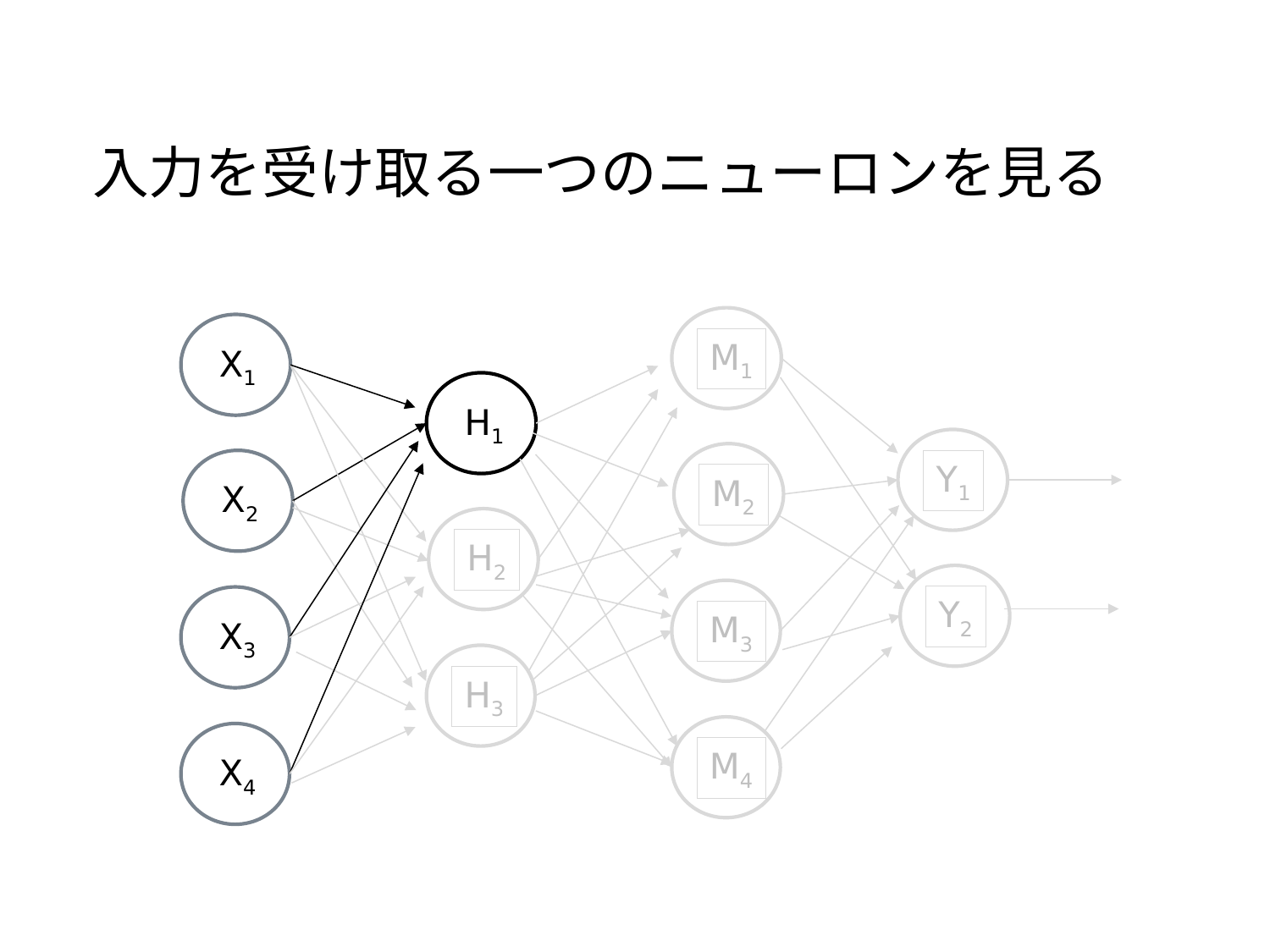

# 入力を受け取る一つのニューロンを見る

M1

X1

H1

Y1

M2

X2

H2

Y2

M3

X3

H3

M4

X4